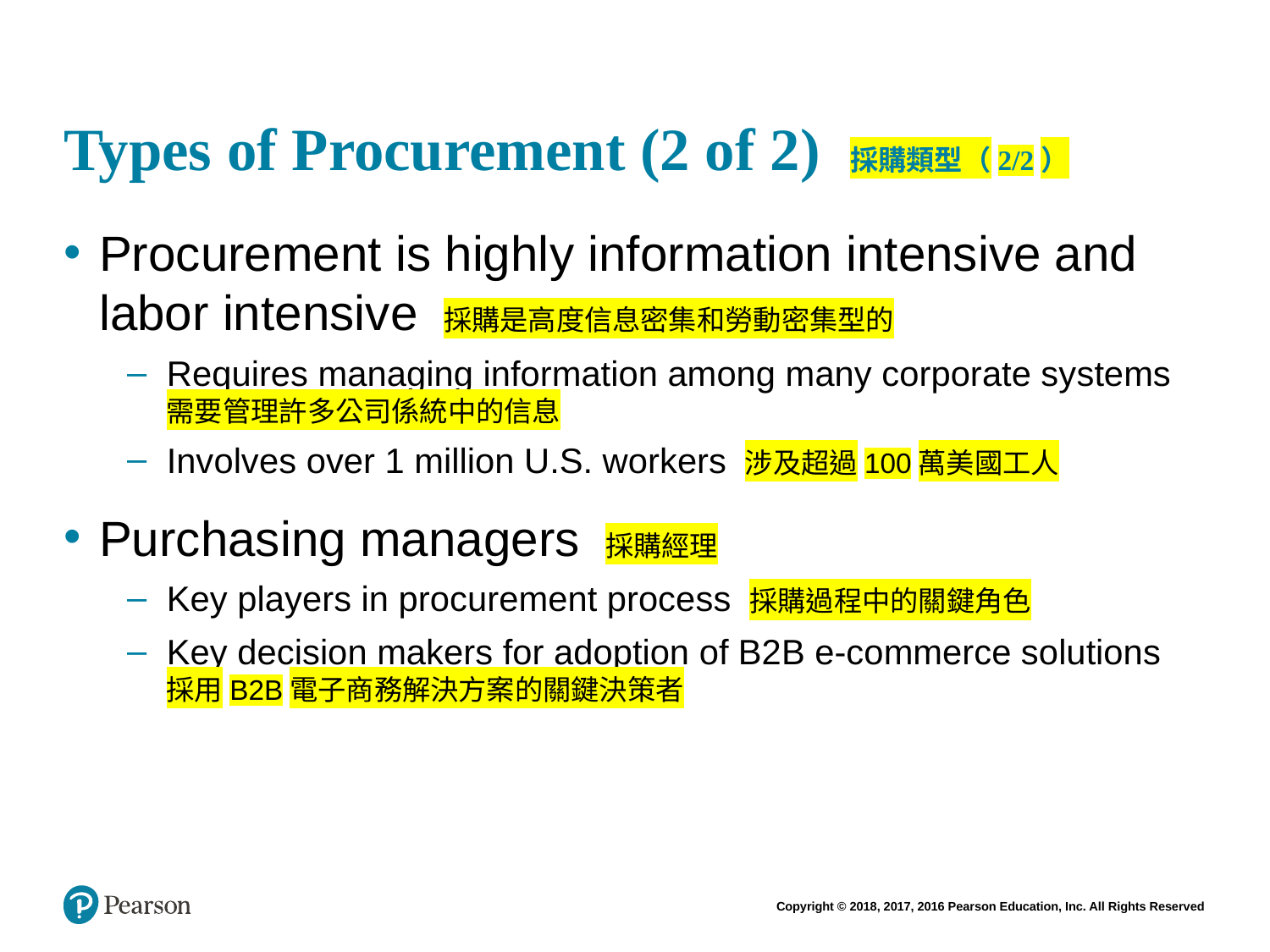

# Types of Procurement (2 of 2) 採購類型（2/2）
Procurement is highly information intensive and labor intensive 採購是高度信息密集和勞動密集型的
Requires managing information among many corporate systems
需要管理許多公司係統中的信息
Involves over 1 million U.S. workers 涉及超過100萬美國工人
Purchasing managers 採購經理
Key players in procurement process 採購過程中的關鍵角色
Key decision makers for adoption of B2B e-commerce solutions
採用B2B電子商務解決方案的關鍵決策者